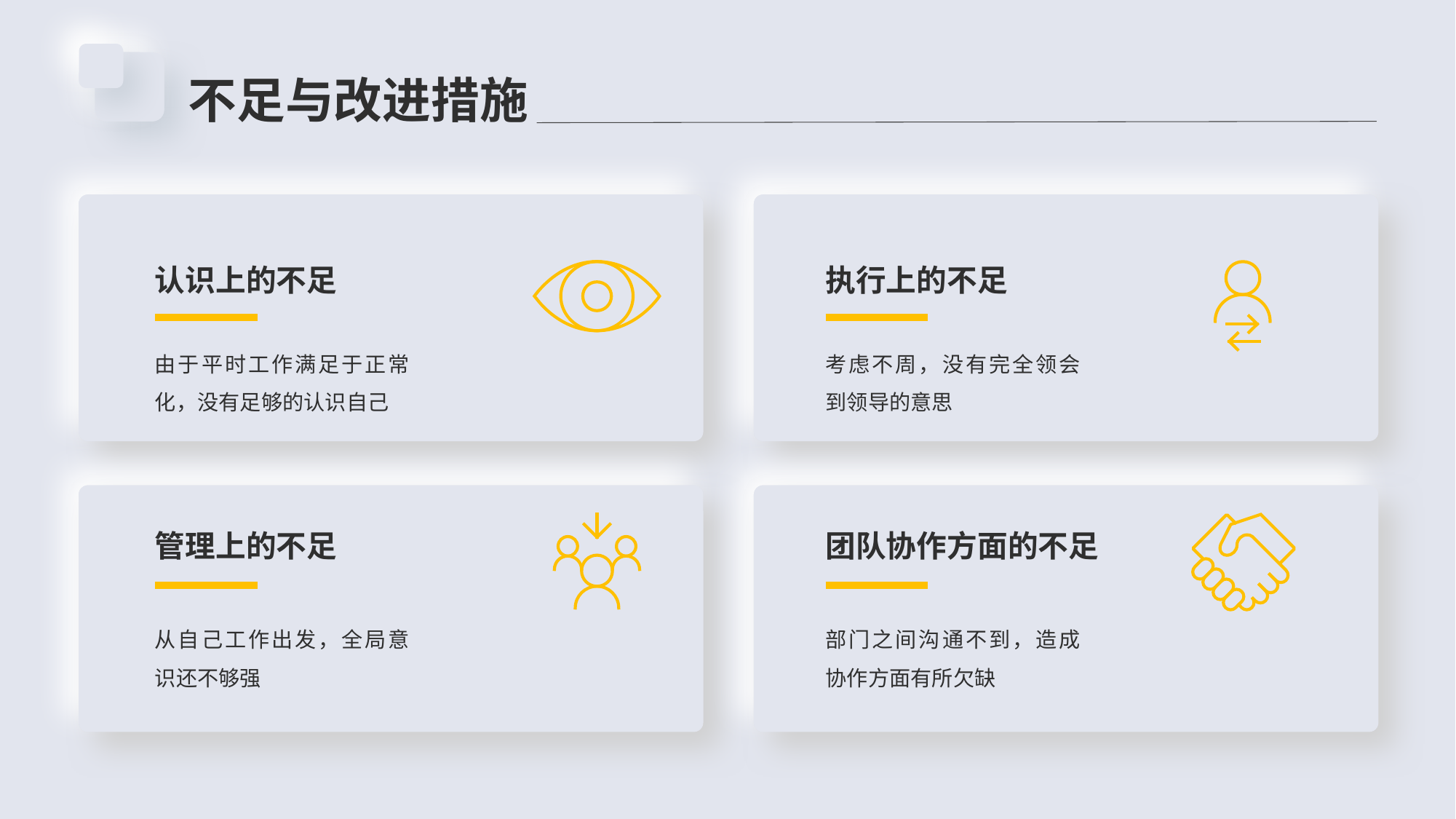

不足与改进措施

认识上的不足

由于平时工作满足于正常化，没有足够的认识自己

执行上的不足

考虑不周，没有完全领会到领导的意思

管理上的不足
从自己工作出发，全局意识还不够强

团队协作方面的不足
部门之间沟通不到，造成协作方面有所欠缺